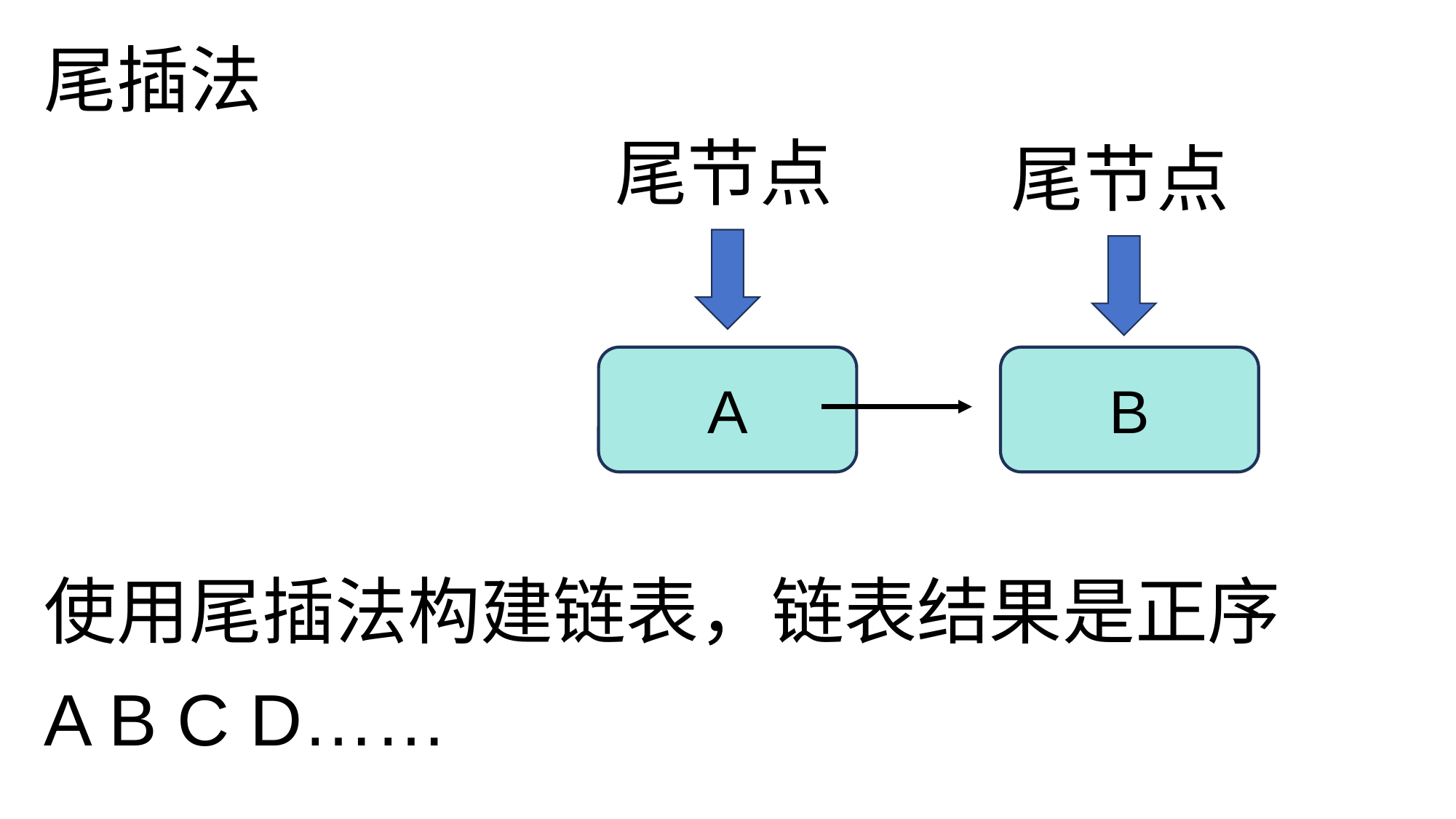

头插法
尾插法
头节点
头节点
尾节点
尾节点

B
A
A
B
使用头插法构建链表，会使链表结果倒叙
使用尾插法构建链表，链表结果是正序
D C B A……
A B C D……